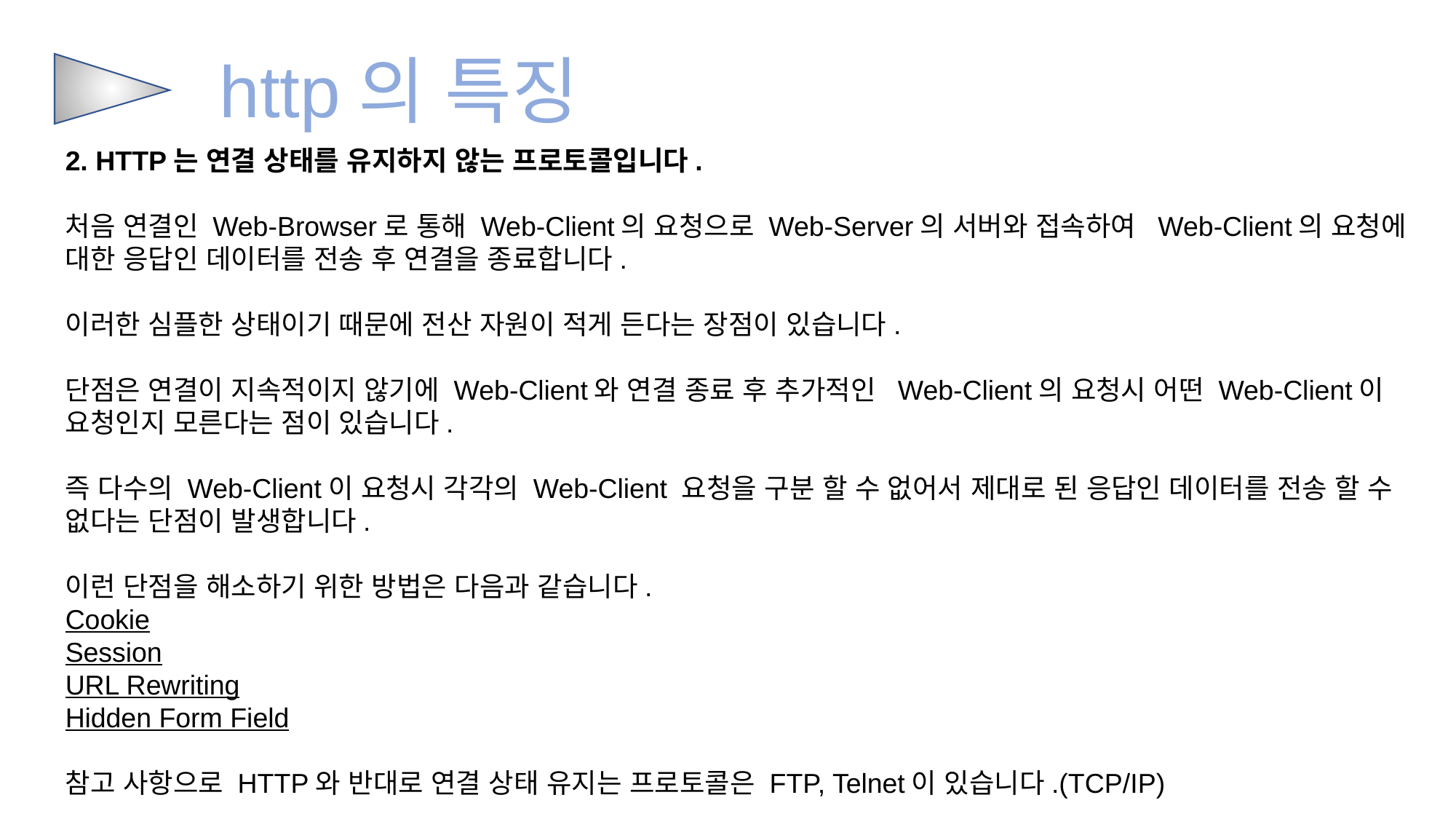

http의 특징
2. HTTP는 연결 상태를 유지하지 않는 프로토콜입니다.

처음 연결인 Web-Browser로 통해 Web-Client의 요청으로 Web-Server의 서버와 접속하여  Web-Client의 요청에 대한 응답인 데이터를 전송 후 연결을 종료합니다.

이러한 심플한 상태이기 때문에 전산 자원이 적게 든다는 장점이 있습니다.

단점은 연결이 지속적이지 않기에 Web-Client와 연결 종료 후 추가적인  Web-Client의 요청시 어떤 Web-Client이 요청인지 모른다는 점이 있습니다.

즉 다수의 Web-Client이 요청시 각각의 Web-Client 요청을 구분 할 수 없어서 제대로 된 응답인 데이터를 전송 할 수 없다는 단점이 발생합니다.

이런 단점을 해소하기 위한 방법은 다음과 같습니다.
Cookie
Session
URL Rewriting
Hidden Form Field

참고 사항으로 HTTP와 반대로 연결 상태 유지는 프로토콜은 FTP, Telnet이 있습니다.(TCP/IP)